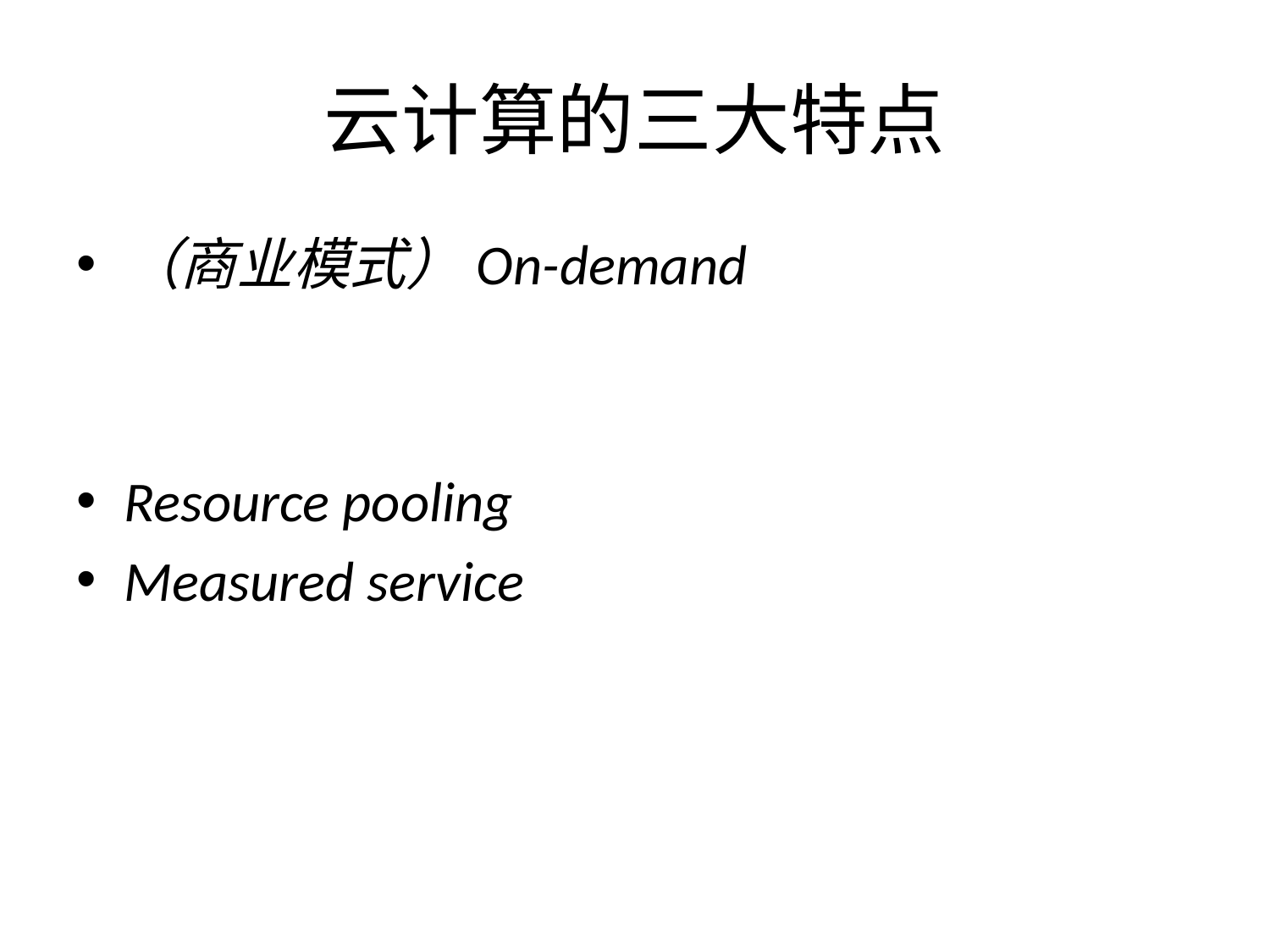

# 云计算的三大特点
（商业模式）On-demand

Resource pooling
Measured service